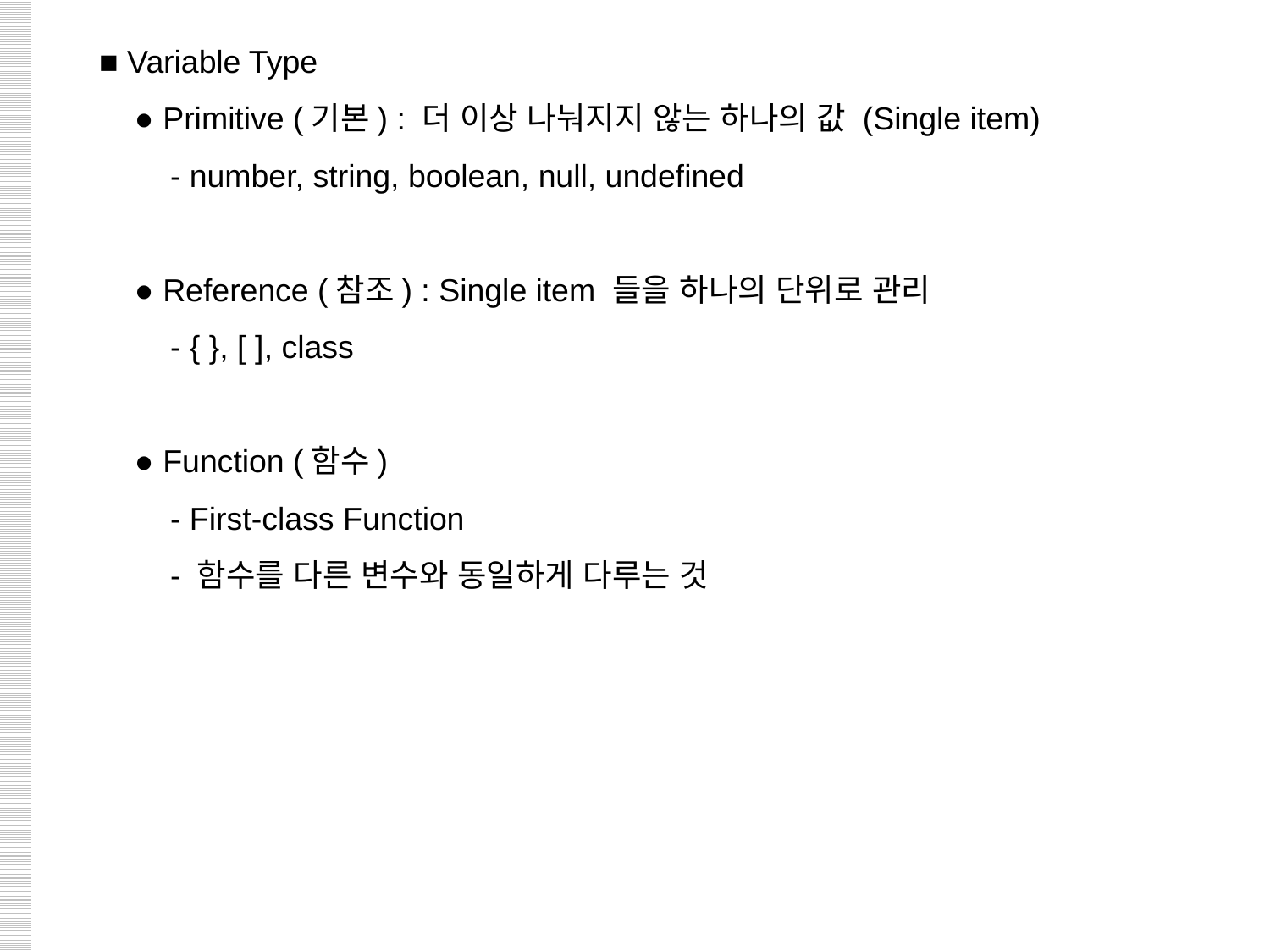

■ Variable Type
    ● Primitive (기본) : 더 이상 나눠지지 않는 하나의 값 (Single item)
        - number, string, boolean, null, undefined

    ● Reference (참조) : Single item 들을 하나의 단위로 관리
        - { }, [ ], class

    ● Function (함수)
        - First-class Function
        - 함수를 다른 변수와 동일하게 다루는 것